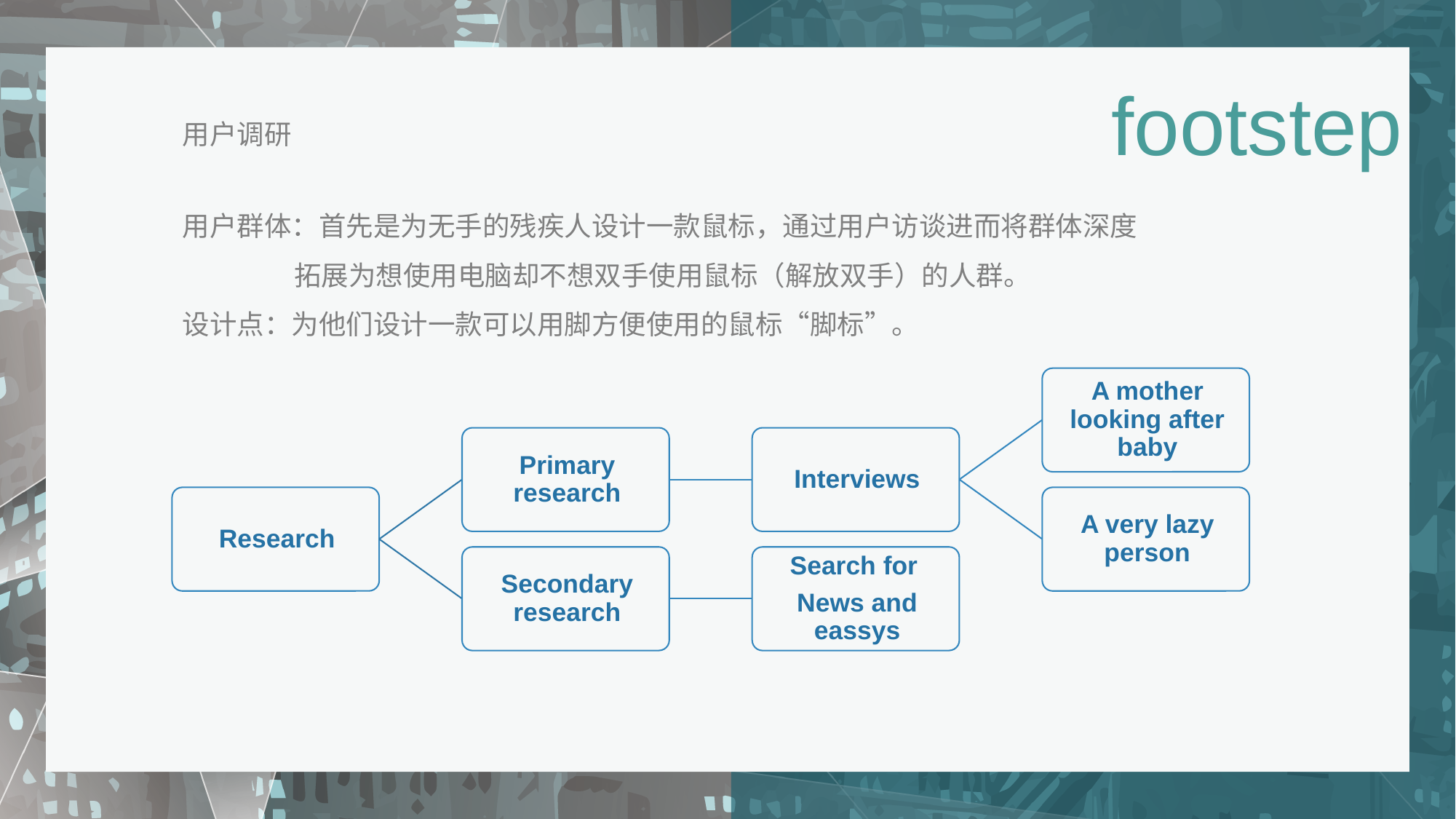

footstep
用户调研
用户群体：首先是为无手的残疾人设计一款鼠标，通过用户访谈进而将群体深度
                 拓展为想使用电脑却不想双手使用鼠标（解放双手）的人群。
设计点：为他们设计一款可以用脚方便使用的鼠标“脚标”。
Research

Primary research

Interviews

A mother looking after baby

A very lazy person

Secondary research

Search for
News and eassys